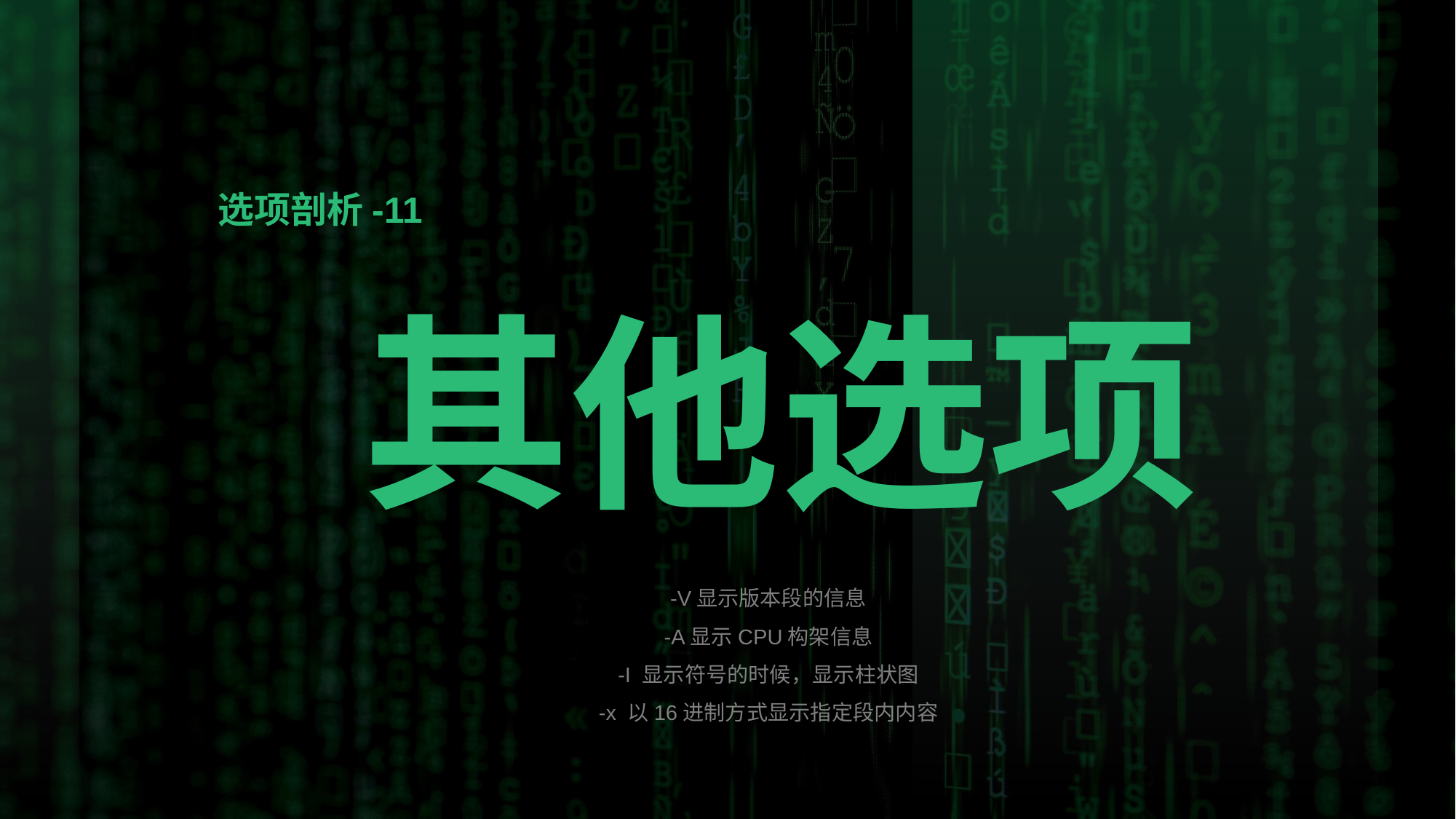

# 选项剖析-11
其他选项
-V显示版本段的信息
-A显示CPU构架信息
-I 显示符号的时候，显示柱状图
-x 以16进制方式显示指定段内内容